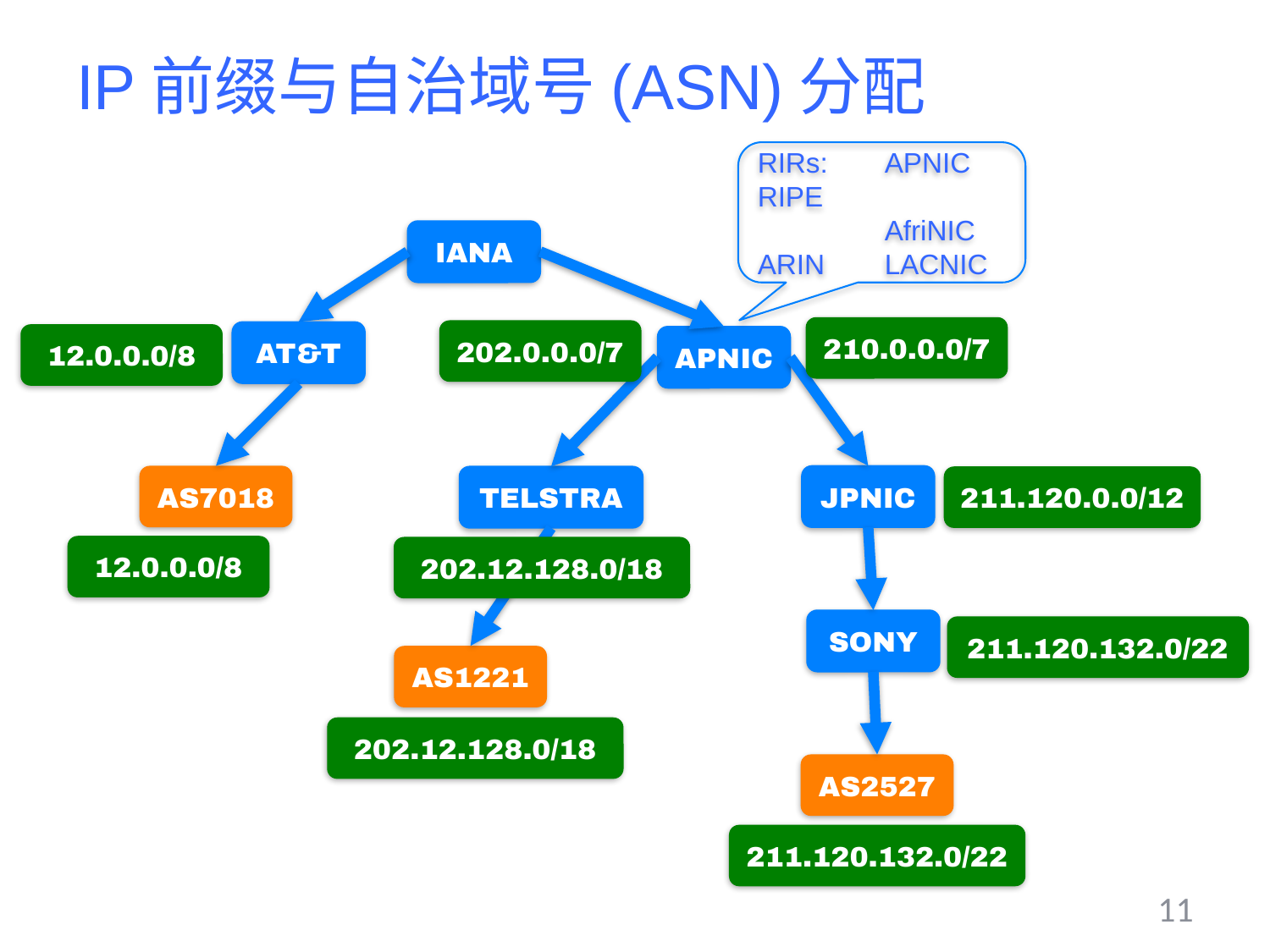

# IP前缀与自治域号(ASN)分配
RIRs:	APNIC
RIPE		AfriNIC
ARIN	LACNIC
IANA
210.0.0.0/7
202.0.0.0/7
AT&T
12.0.0.0/8
APNIC
AS7018
JPNIC
TELSTRA
211.120.0.0/12
12.0.0.0/8
202.12.128.0/18
SONY
211.120.132.0/22
AS1221
202.12.128.0/18
AS2527
211.120.132.0/22
11